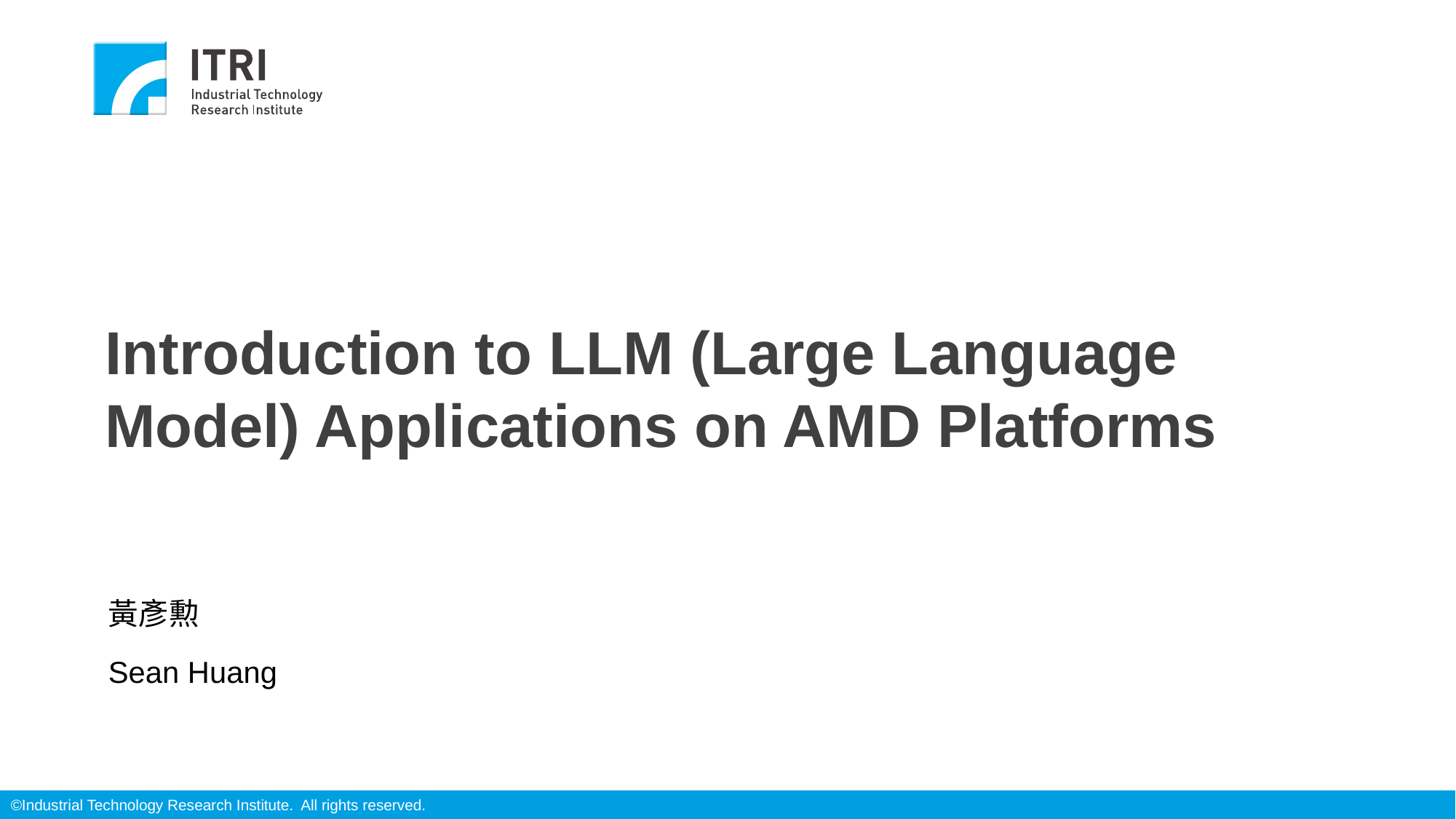

# Introduction to LLM (Large Language Model) Applications on AMD Platforms
黃彥勲

Sean Huang